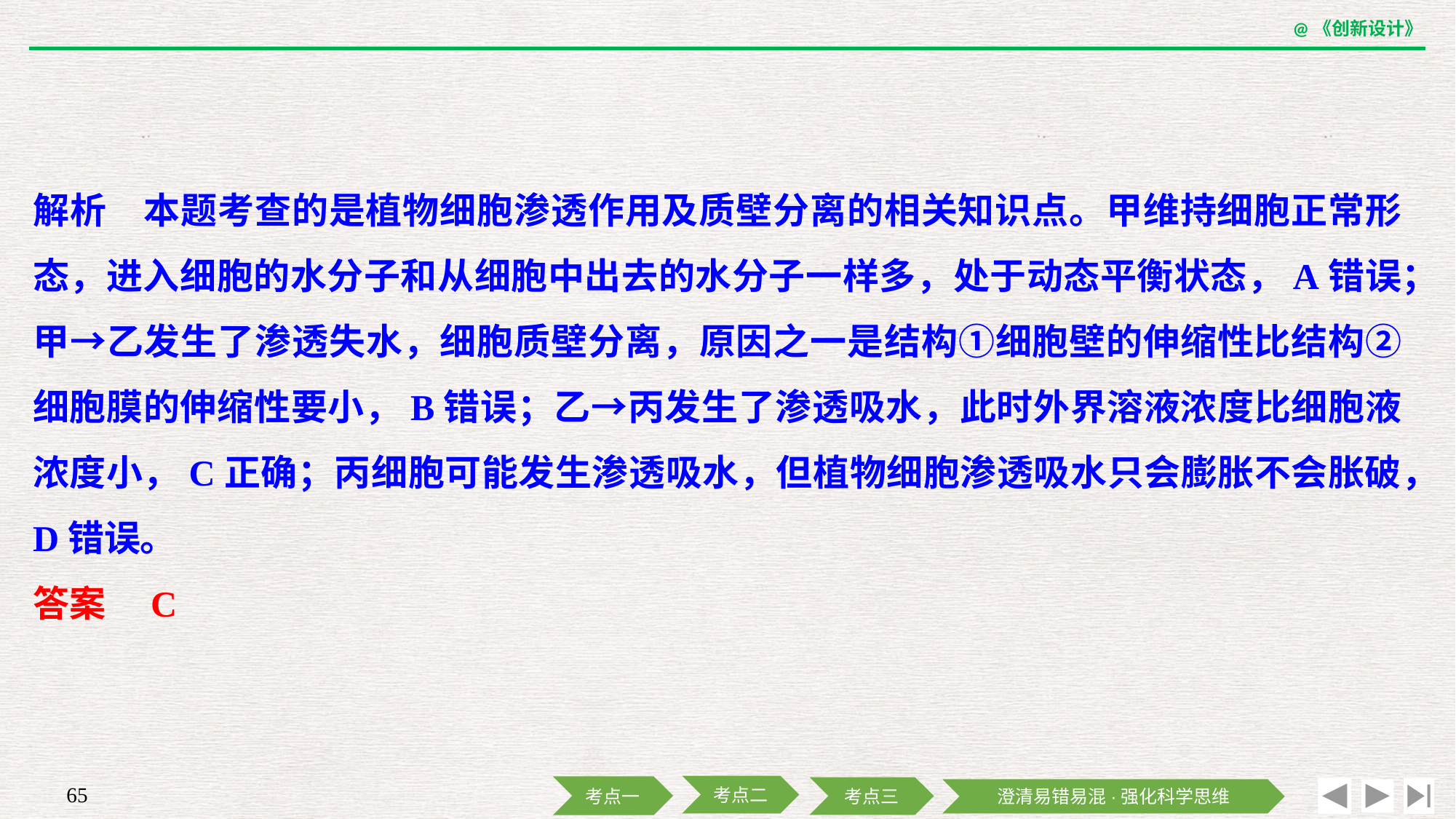

解析　本题考查的是植物细胞渗透作用及质壁分离的相关知识点。甲维持细胞正常形态，进入细胞的水分子和从细胞中出去的水分子一样多，处于动态平衡状态，A错误；甲→乙发生了渗透失水，细胞质壁分离，原因之一是结构①细胞壁的伸缩性比结构②细胞膜的伸缩性要小，B错误；乙→丙发生了渗透吸水，此时外界溶液浓度比细胞液浓度小，C正确；丙细胞可能发生渗透吸水，但植物细胞渗透吸水只会膨胀不会胀破，D错误。
答案　C